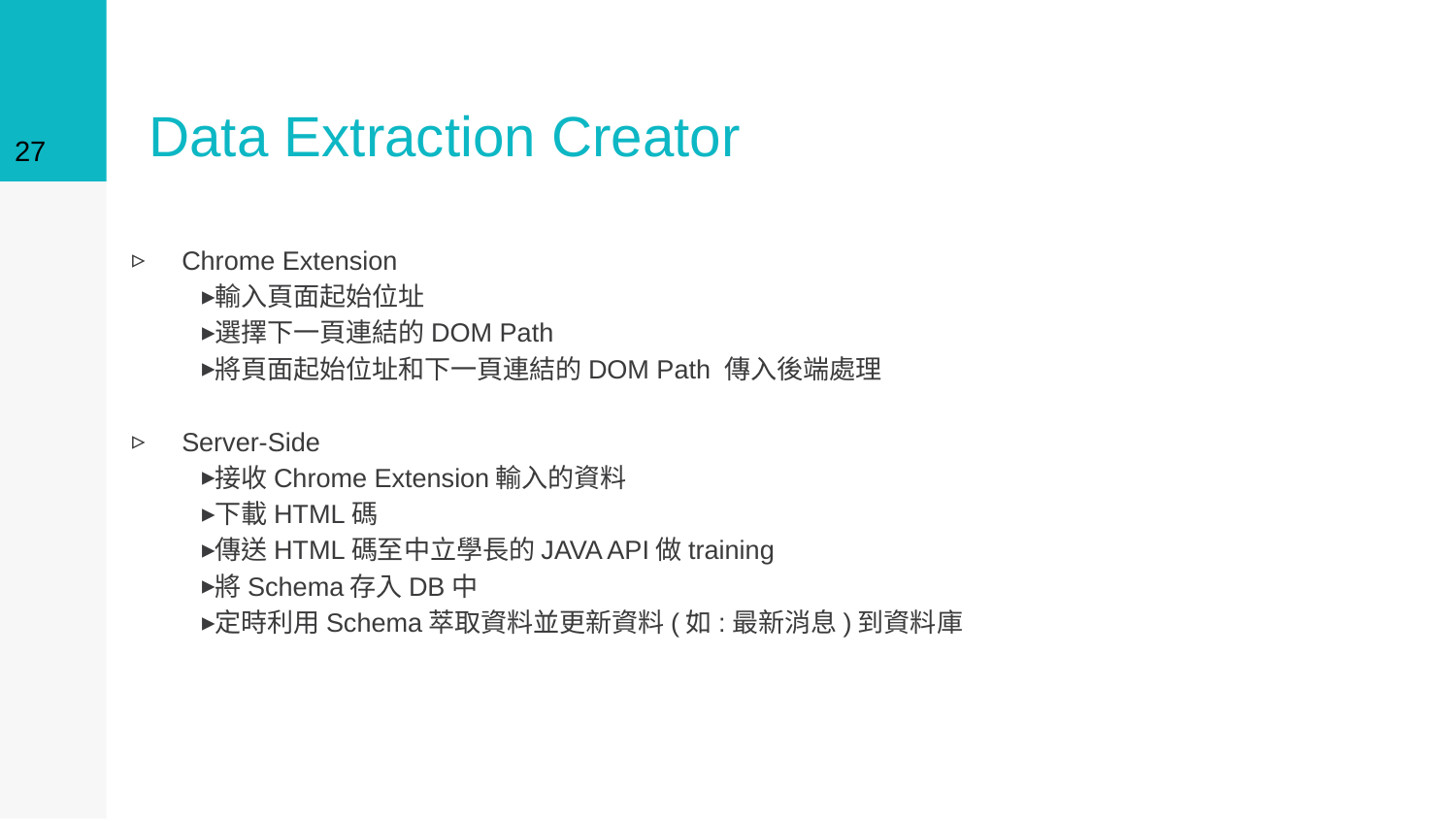

27
# Data Extraction Creator
Chrome Extension
輸入頁面起始位址
選擇下一頁連結的DOM Path
將頁面起始位址和下一頁連結的DOM Path 傳入後端處理

Server-Side
接收Chrome Extension輸入的資料
下載HTML碼
傳送HTML碼至中立學長的JAVA API做training
將Schema存入DB中
定時利用Schema萃取資料並更新資料(如:最新消息)到資料庫